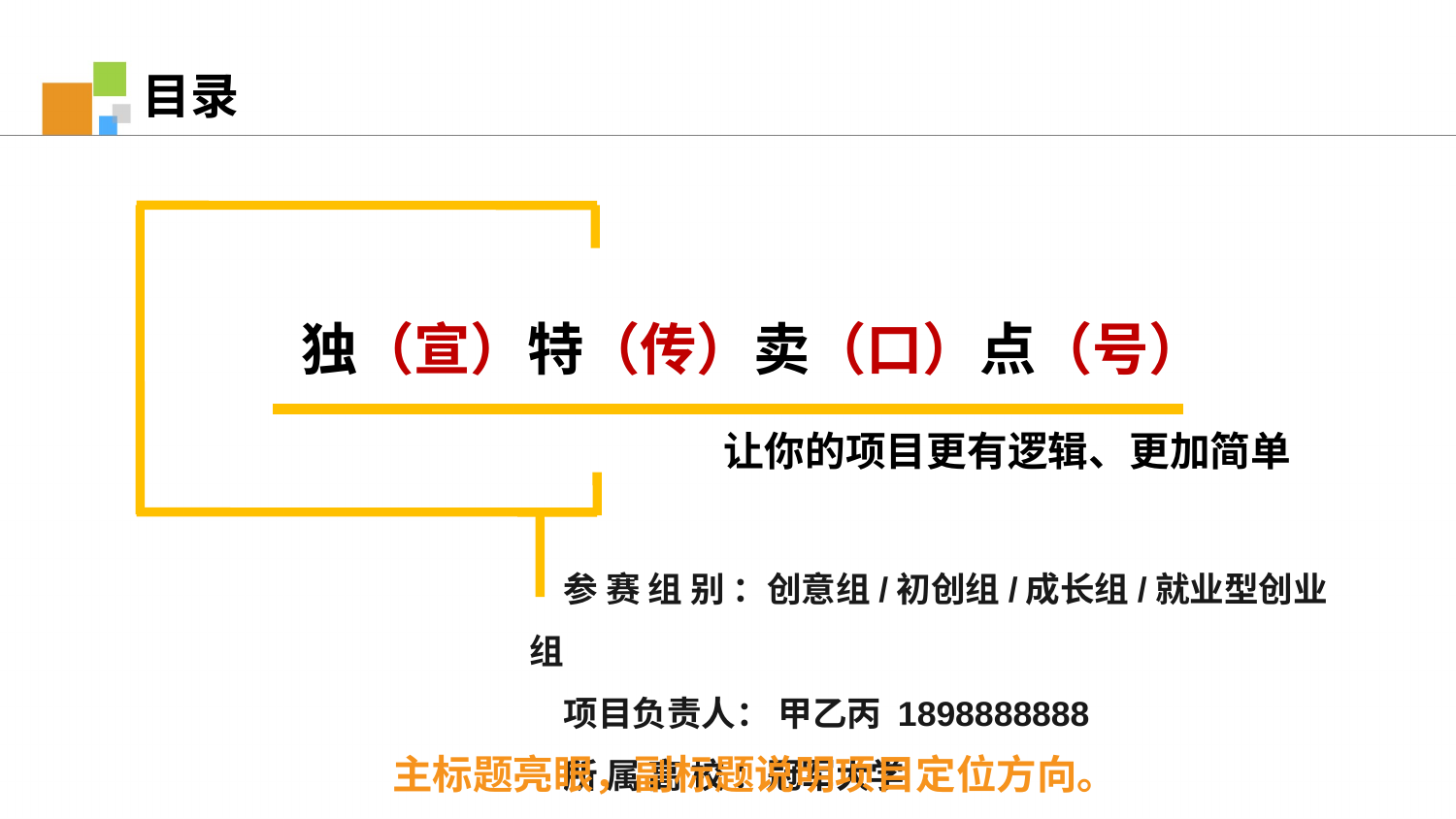

目录

独（宣）特（传）卖（口）点（号）

让你的项目更有逻辑、更加简单

参 赛 组 别 ：创意组/初创组/成长组/就业型创业组
项目负责人： 甲乙丙 1898888888
所 属 高 校 ：冠军大学

主标题亮眼，副标题说明项目定位方向。